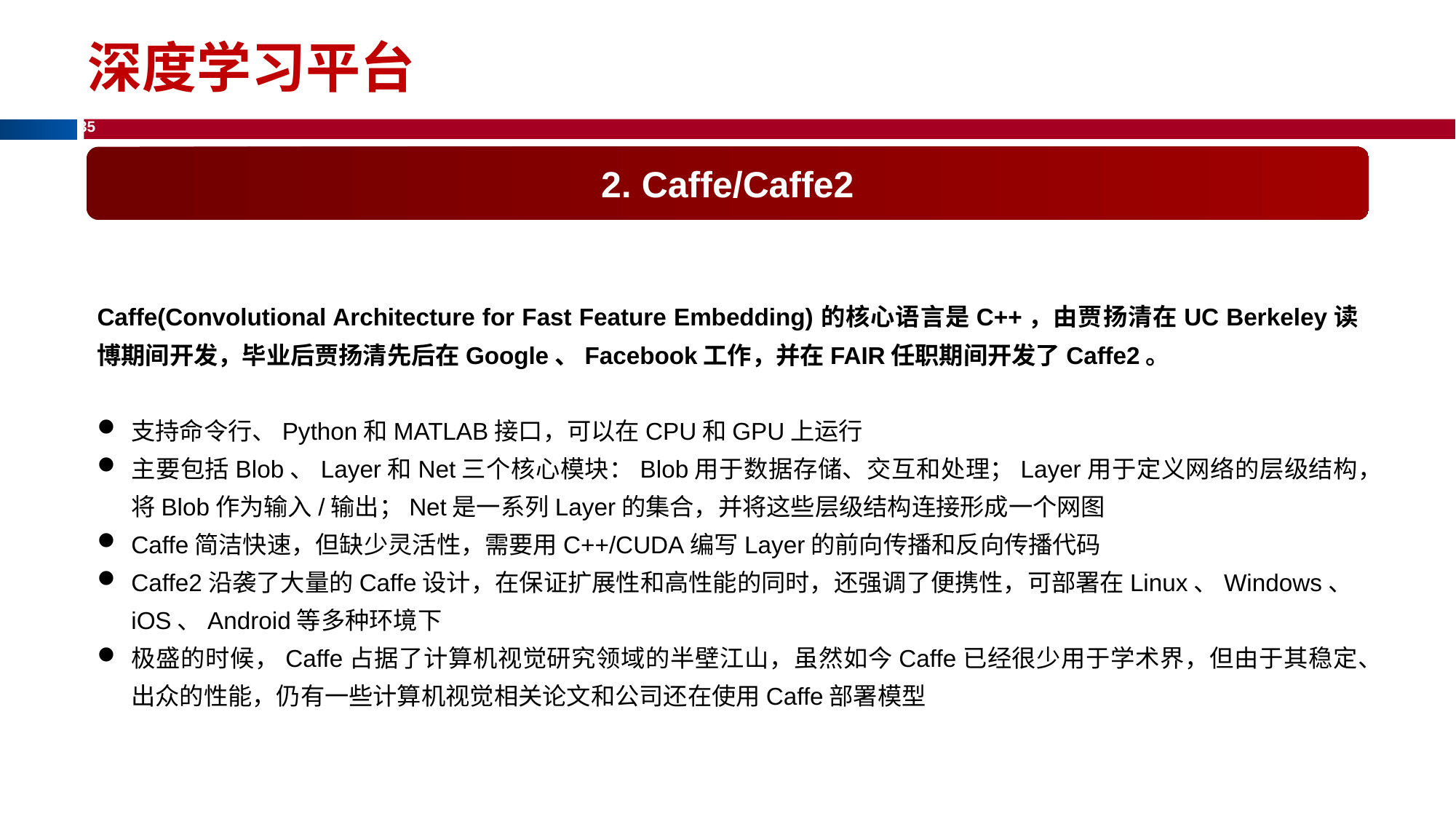

# 深度学习平台
2. Caffe/Caffe2
Caffe(Convolutional Architecture for Fast Feature Embedding)的核心语言是C++，由贾扬清在UC Berkeley读博期间开发，毕业后贾扬清先后在Google、Facebook工作，并在FAIR任职期间开发了Caffe2。

支持命令行、Python和MATLAB接口，可以在CPU和GPU上运行
主要包括Blob、Layer和Net三个核心模块：Blob用于数据存储、交互和处理；Layer用于定义网络的层级结构，将Blob作为输入/输出；Net是一系列Layer的集合，并将这些层级结构连接形成一个网图
Caffe简洁快速，但缺少灵活性，需要用C++/CUDA编写Layer的前向传播和反向传播代码
Caffe2沿袭了大量的Caffe设计，在保证扩展性和高性能的同时，还强调了便携性，可部署在Linux、Windows、iOS、Android等多种环境下
极盛的时候，Caffe占据了计算机视觉研究领域的半壁江山，虽然如今Caffe已经很少用于学术界，但由于其稳定、出众的性能，仍有一些计算机视觉相关论文和公司还在使用Caffe部署模型